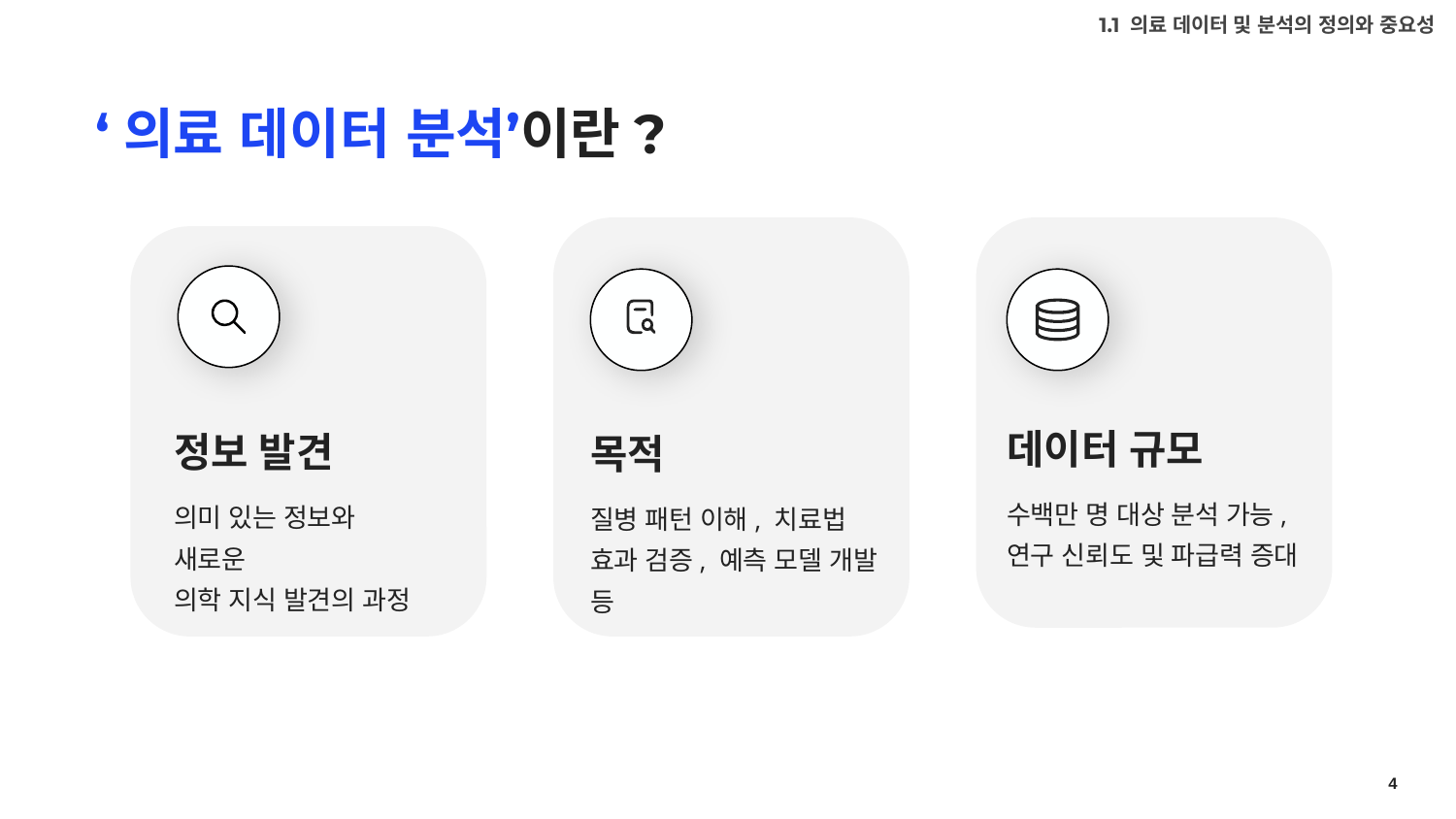

1.1 의료 데이터 및 분석의 정의와 중요성
# ‘의료 데이터 분석’이란?

데이터 규모
수백만 명 대상 분석 가능,
연구 신뢰도 및 파급력 증대
정보 발견
의미 있는 정보와 새로운
의학 지식 발견의 과정
목적
질병 패턴 이해, 치료법 효과 검증, 예측 모델 개발 등